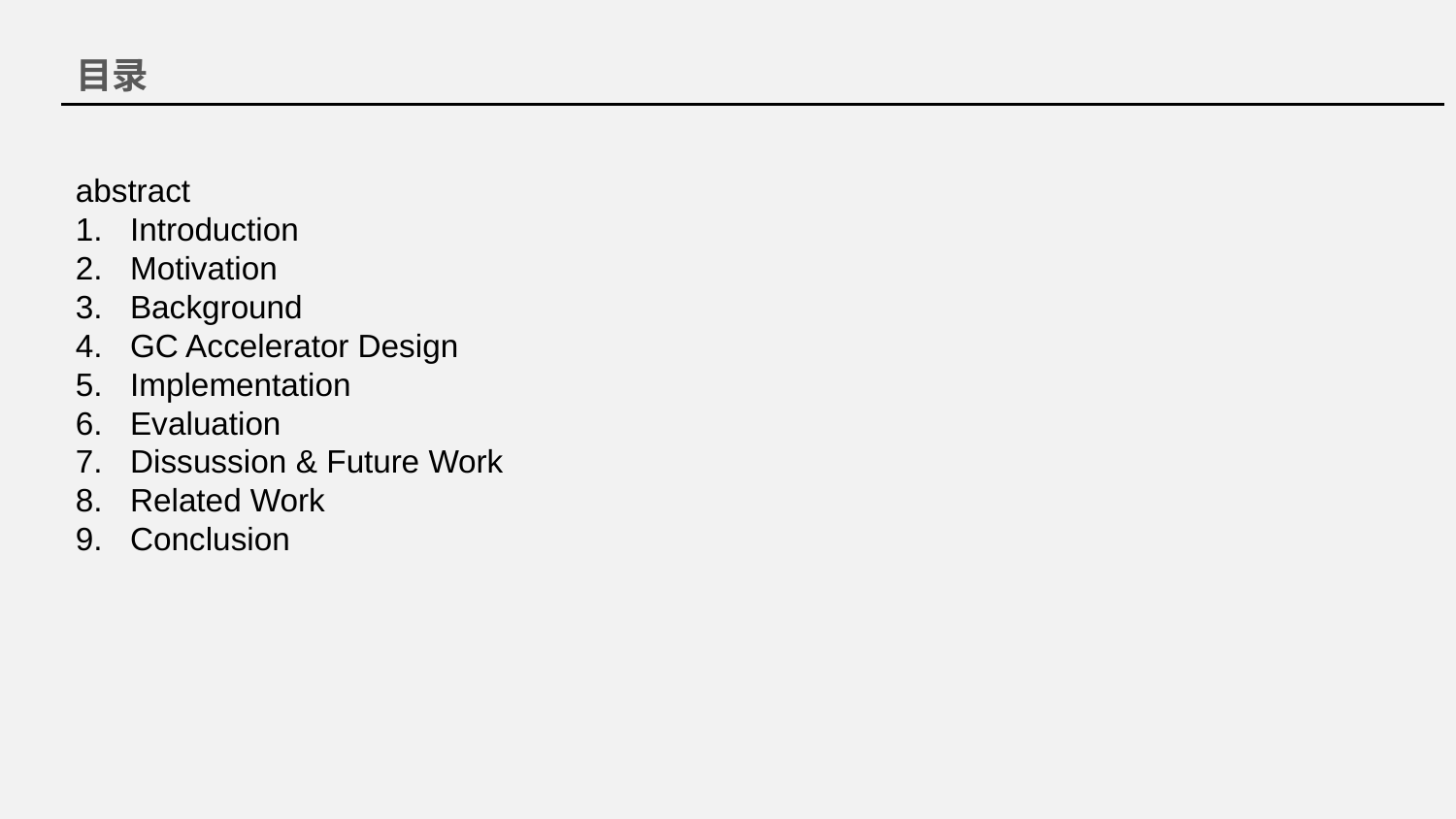

目录
abstract
Introduction
Motivation
Background
GC Accelerator Design
Implementation
Evaluation
Dissussion & Future Work
Related Work
Conclusion